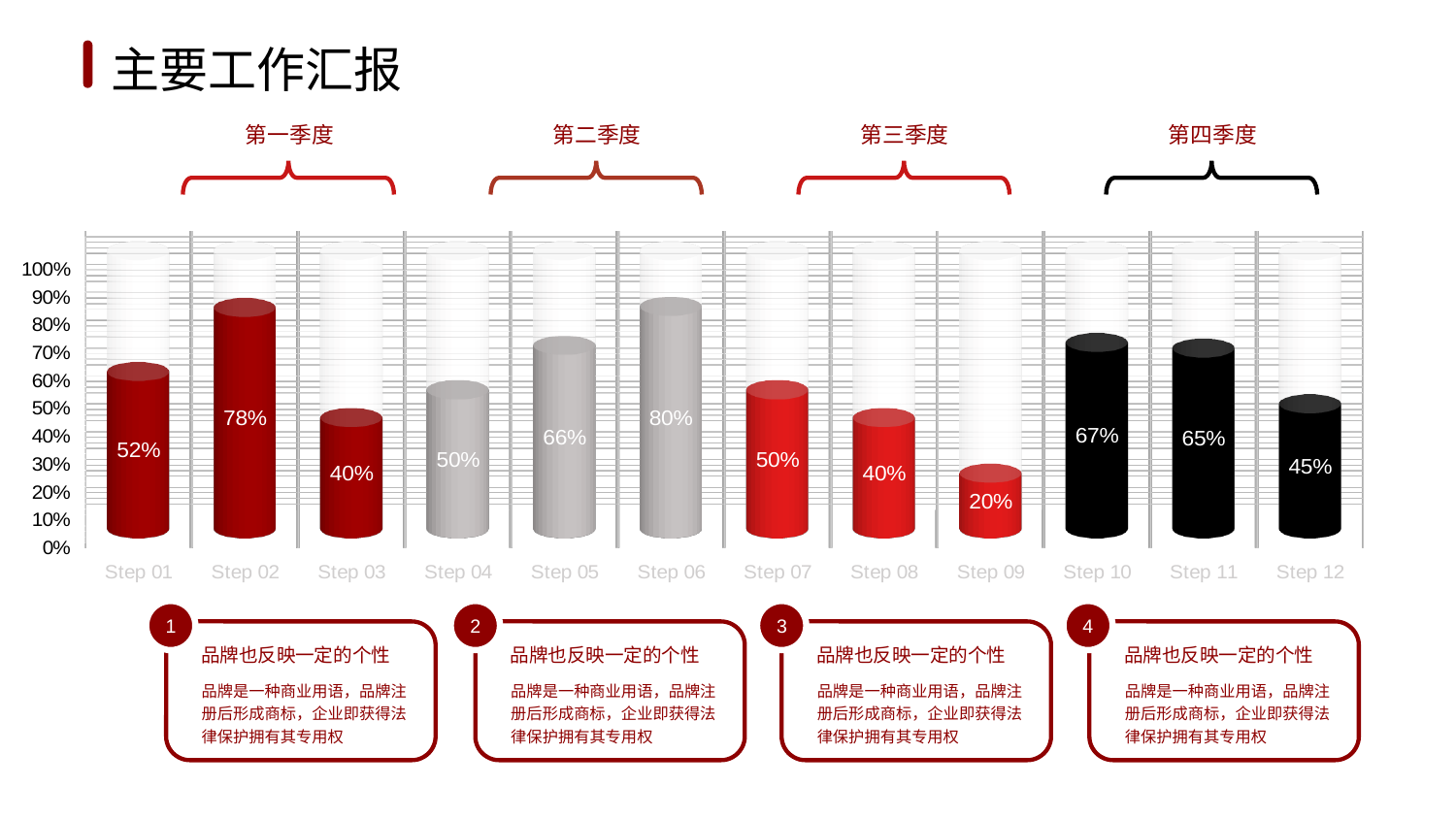

1
2
3
4
5
6
主要工作汇报

第一季度
第二季度
第三季度
第四季度

[unsupported chart]

1
2
3
4

品牌也反映一定的个性
品牌是一种商业用语，品牌注册后形成商标，企业即获得法律保护拥有其专用权

品牌也反映一定的个性
品牌是一种商业用语，品牌注册后形成商标，企业即获得法律保护拥有其专用权

品牌也反映一定的个性
品牌是一种商业用语，品牌注册后形成商标，企业即获得法律保护拥有其专用权

品牌也反映一定的个性
品牌是一种商业用语，品牌注册后形成商标，企业即获得法律保护拥有其专用权